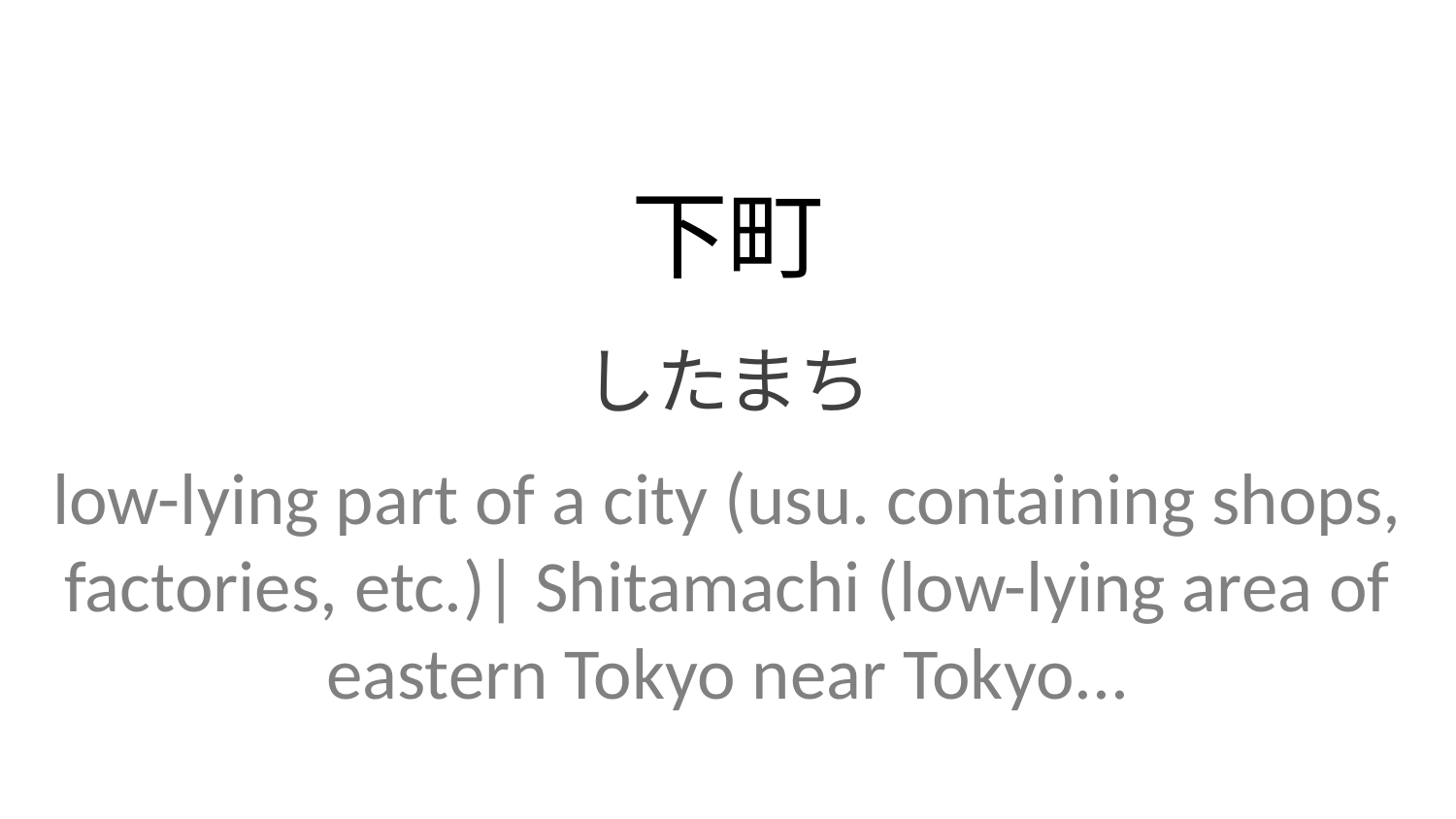

下町

したまち
low-lying part of a city (usu. containing shops, factories, etc.)| Shitamachi (low-lying area of eastern Tokyo near Tokyo...